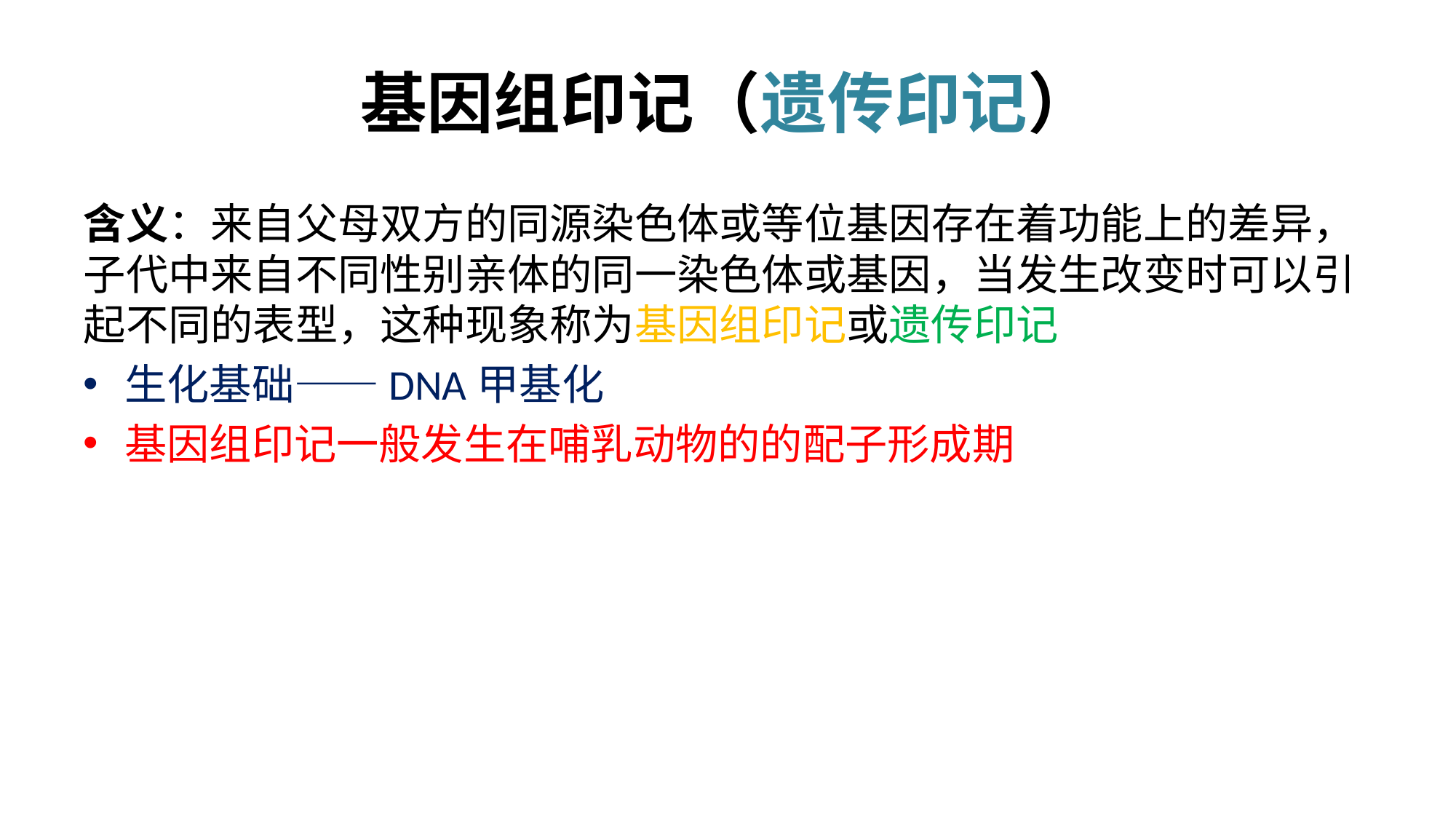

# 基因组印记（遗传印记）
含义：来自父母双方的同源染色体或等位基因存在着功能上的差异，子代中来自不同性别亲体的同一染色体或基因，当发生改变时可以引起不同的表型，这种现象称为基因组印记或遗传印记
生化基础——DNA甲基化
基因组印记一般发生在哺乳动物的的配子形成期